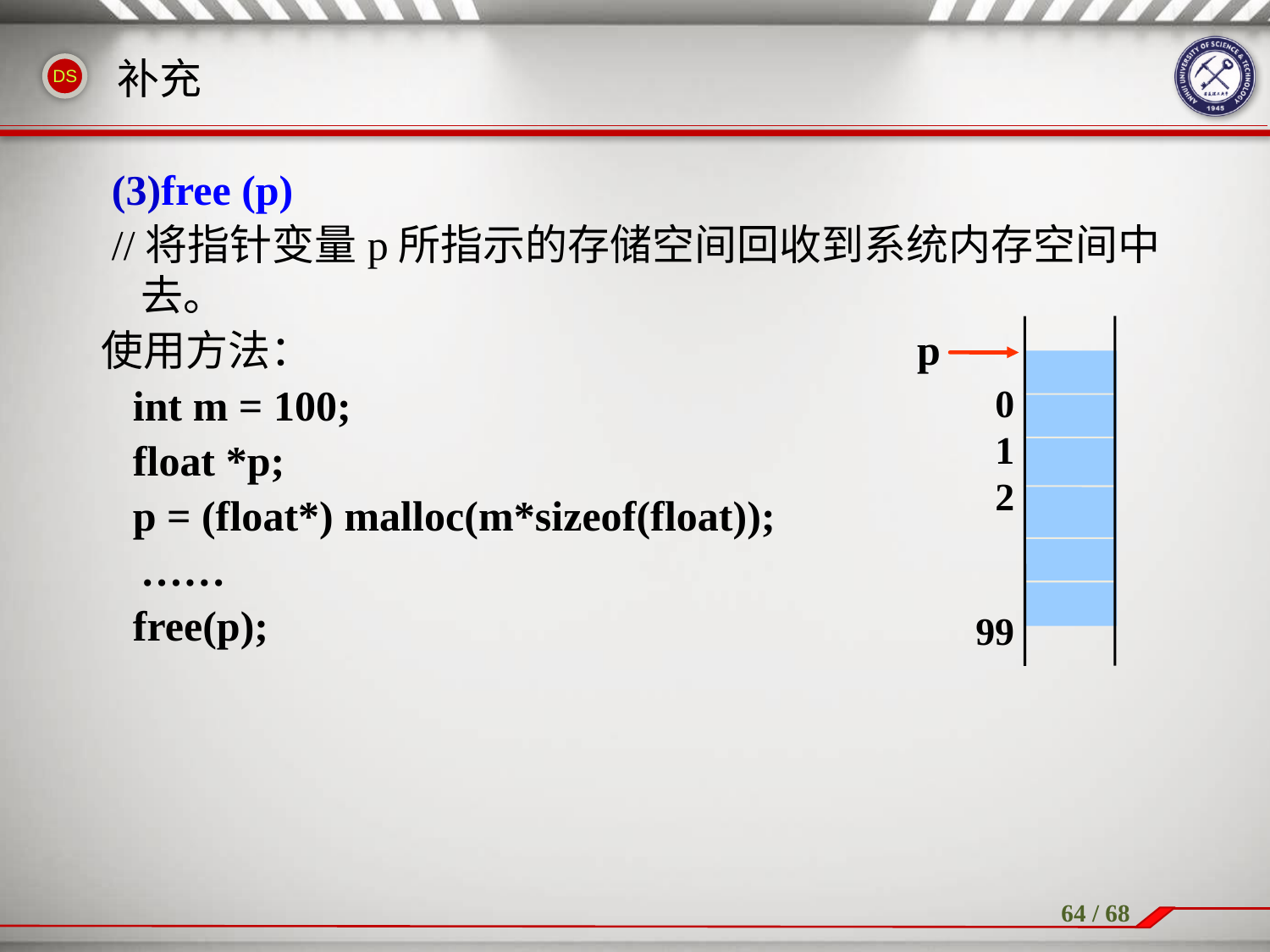

补充
 (3)free (p)
 //将指针变量p所指示的存储空间回收到系统内存空间中去。
使用方法：
   int m = 100;
   float *p;
   p = (float*) malloc(m*sizeof(float));
	……
   free(p);

p

  0
  1
  2

 99